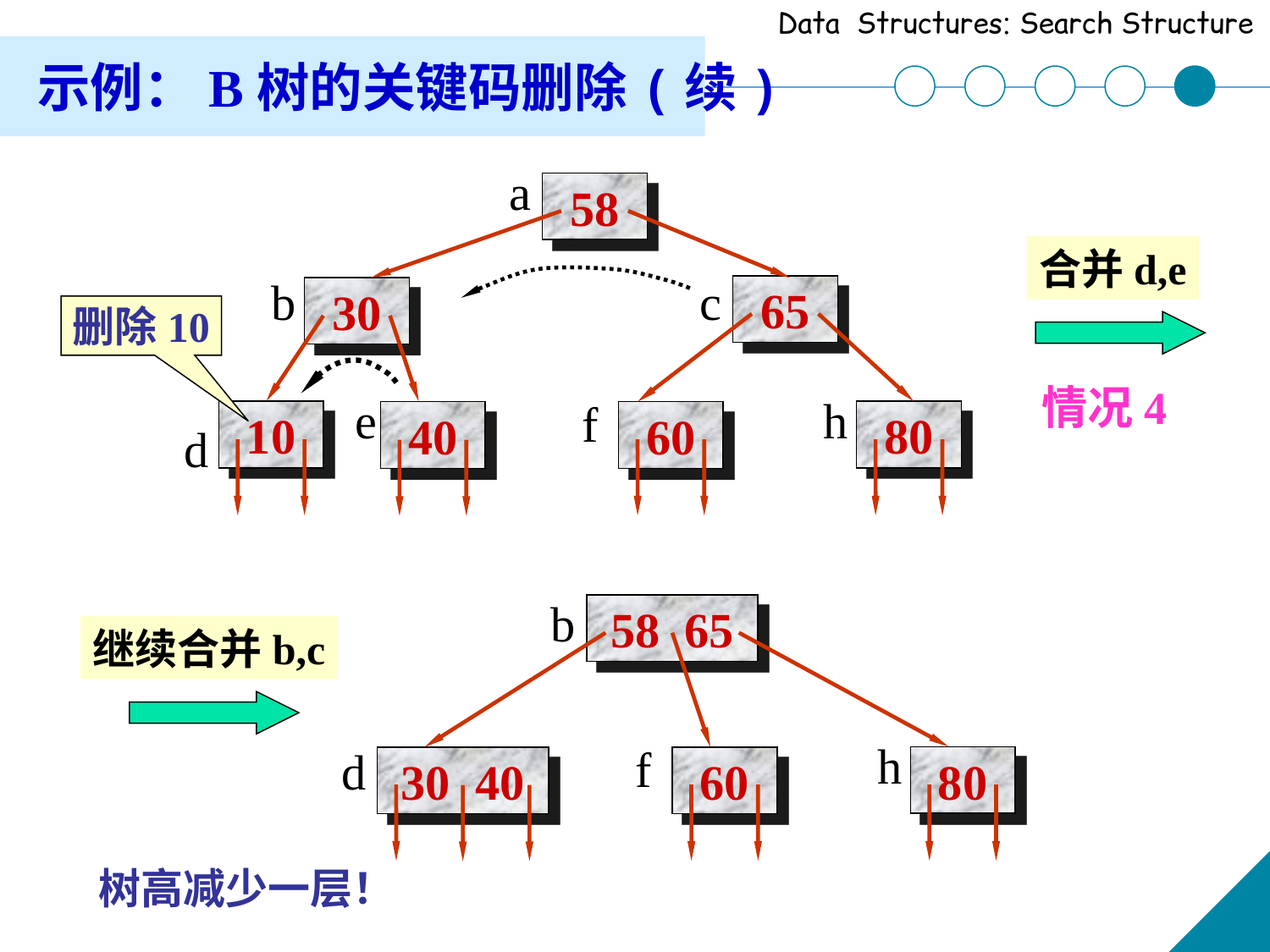

示例：B树的关键码删除(续)

a
58

b
c
65
30

e
h
f
10
80
40
60
d

合并d,e

删除10

情况4
b
58  65

h
f
d
80
30  40
60

继续合并b,c

树高减少一层！